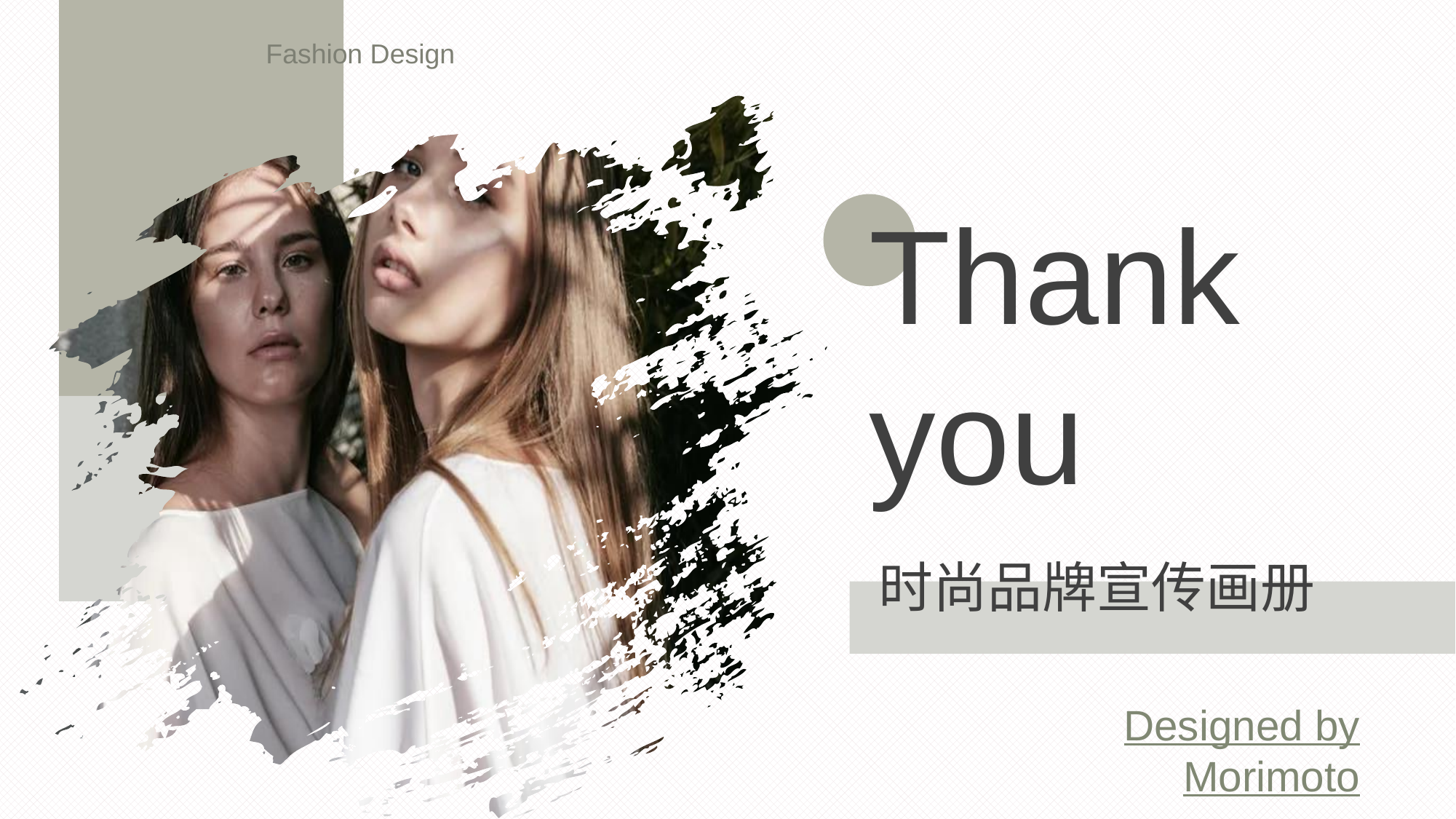

Fashion Design

Thank
you

时尚品牌宣传画册

Designed by Morimoto